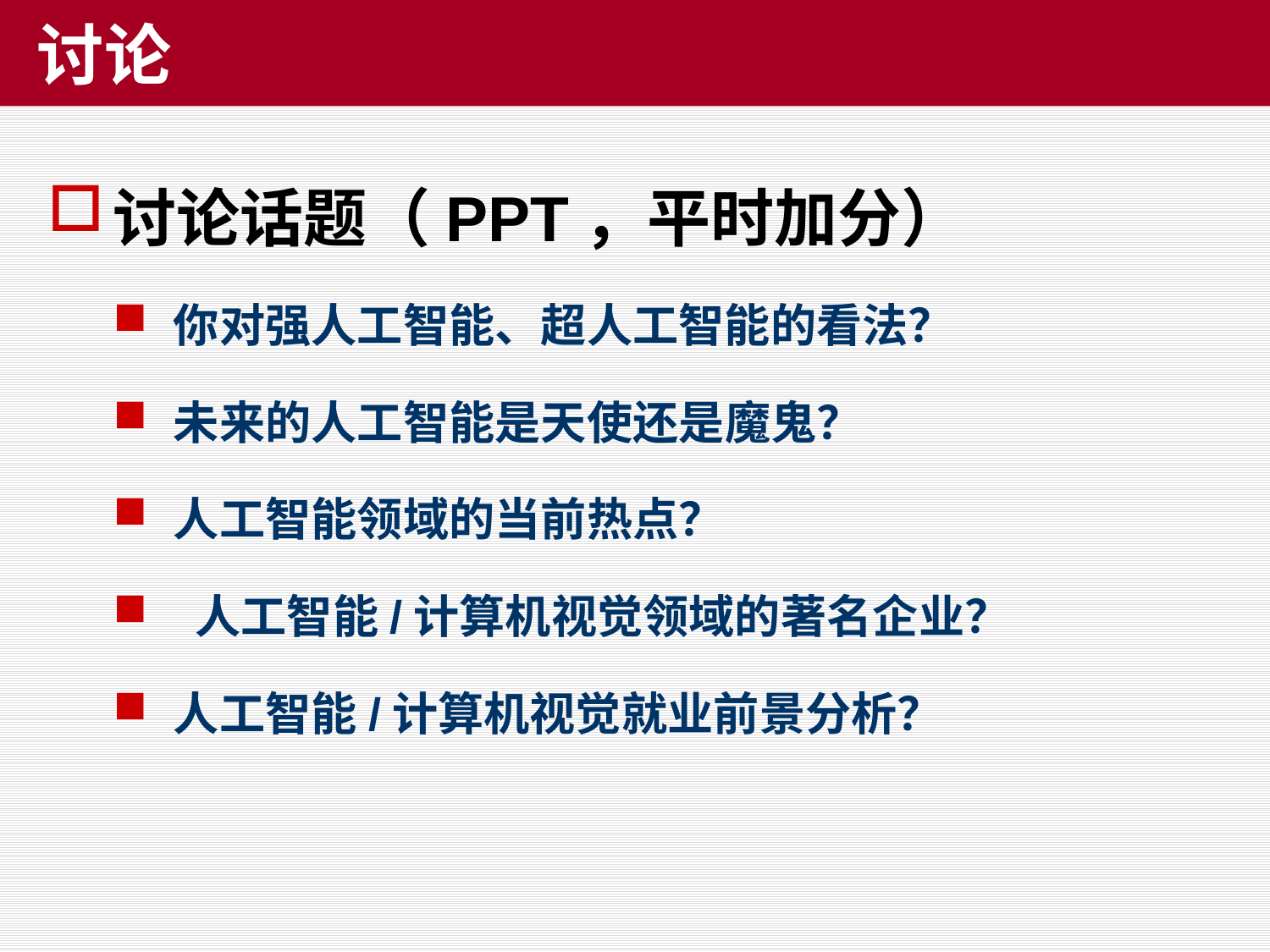

# 讨论
讨论话题（PPT，平时加分）
你对强人工智能、超人工智能的看法？
未来的人工智能是天使还是魔鬼？
人工智能领域的当前热点？
 人工智能/计算机视觉领域的著名企业？
人工智能/计算机视觉就业前景分析？